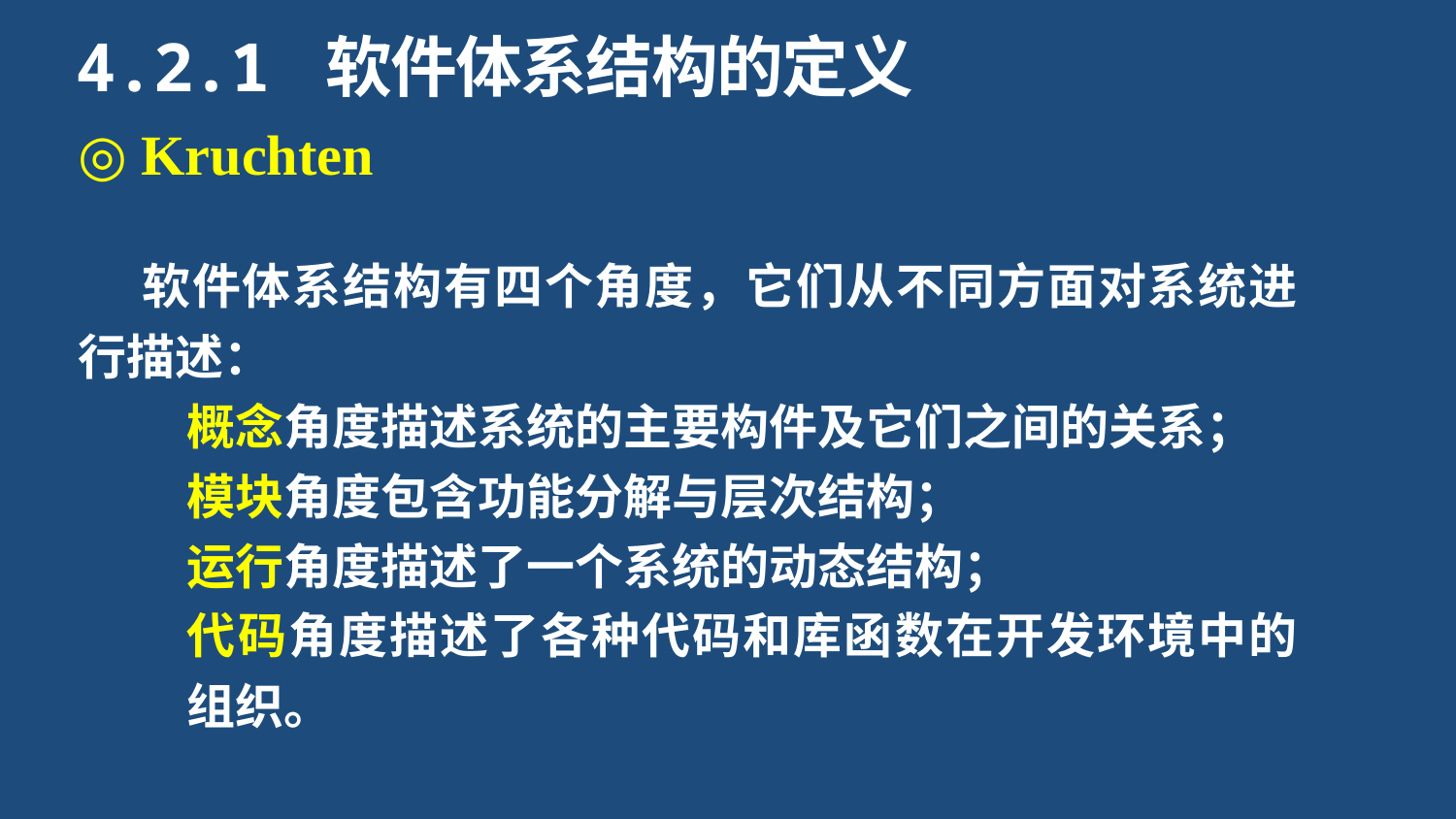

4.2.1 软件体系结构的定义
◎ Kruchten

    软件体系结构有四个角度，它们从不同方面对系统进行描述：
概念角度描述系统的主要构件及它们之间的关系；
模块角度包含功能分解与层次结构；
运行角度描述了一个系统的动态结构；
代码角度描述了各种代码和库函数在开发环境中的组织。